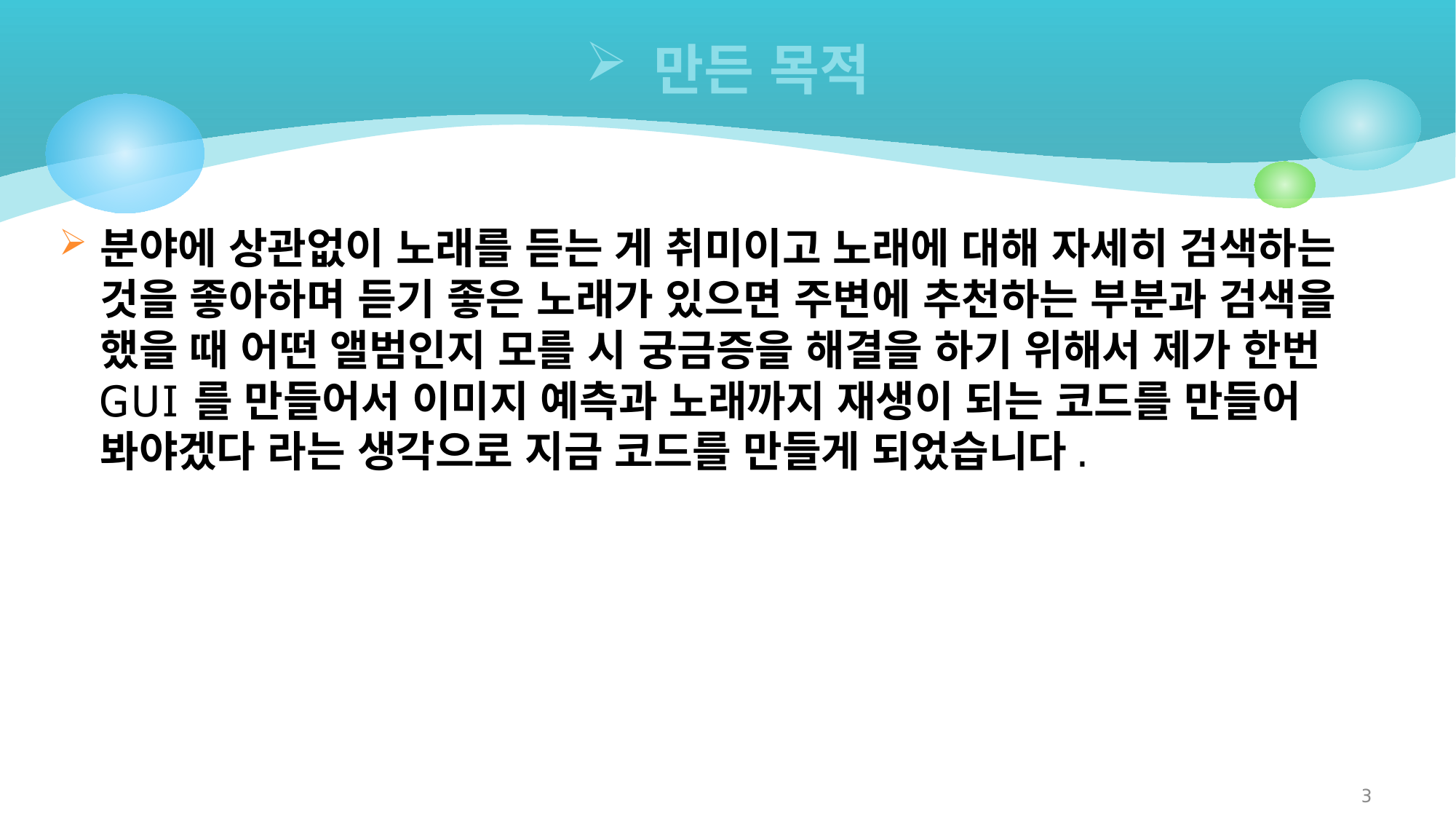

# 만든 목적
분야에 상관없이 노래를 듣는 게 취미이고 노래에 대해 자세히 검색하는 것을 좋아하며 듣기 좋은 노래가 있으면 주변에 추천하는 부분과 검색을 했을 때 어떤 앨범인지 모를 시 궁금증을 해결을 하기 위해서 제가 한번 GUI를 만들어서 이미지 예측과 노래까지 재생이 되는 코드를 만들어 봐야겠다 라는 생각으로 지금 코드를 만들게 되었습니다.
3